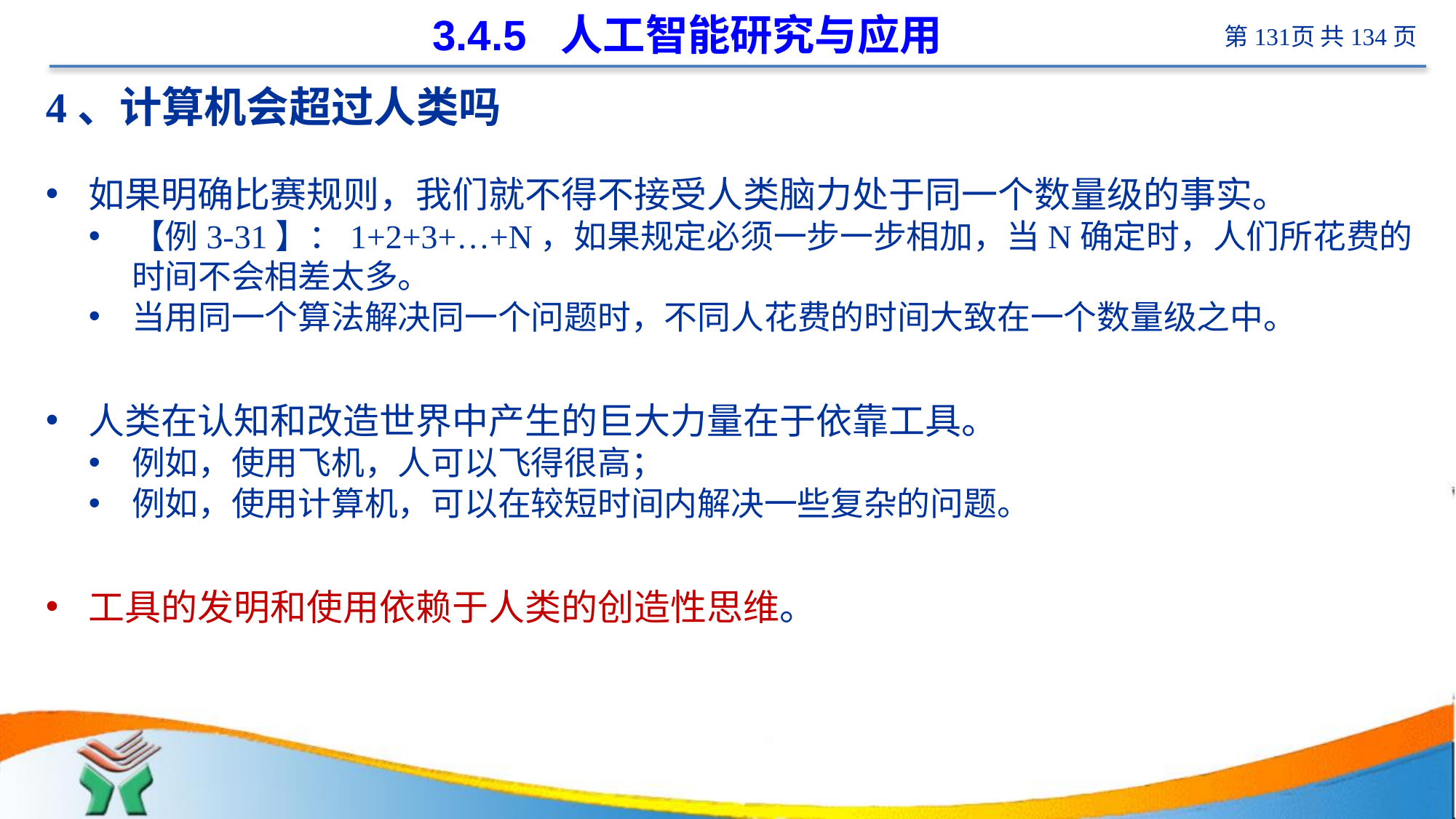

# 3.4.5  人工智能研究与应用
4、计算机会超过人类吗

如果明确比赛规则，我们就不得不接受人类脑力处于同一个数量级的事实。
【例3-31】：1+2+3+…+N，如果规定必须一步一步相加，当N确定时，人们所花费的时间不会相差太多。
当用同一个算法解决同一个问题时，不同人花费的时间大致在一个数量级之中。

人类在认知和改造世界中产生的巨大力量在于依靠工具。
例如，使用飞机，人可以飞得很高；
例如，使用计算机，可以在较短时间内解决一些复杂的问题。

工具的发明和使用依赖于人类的创造性思维。